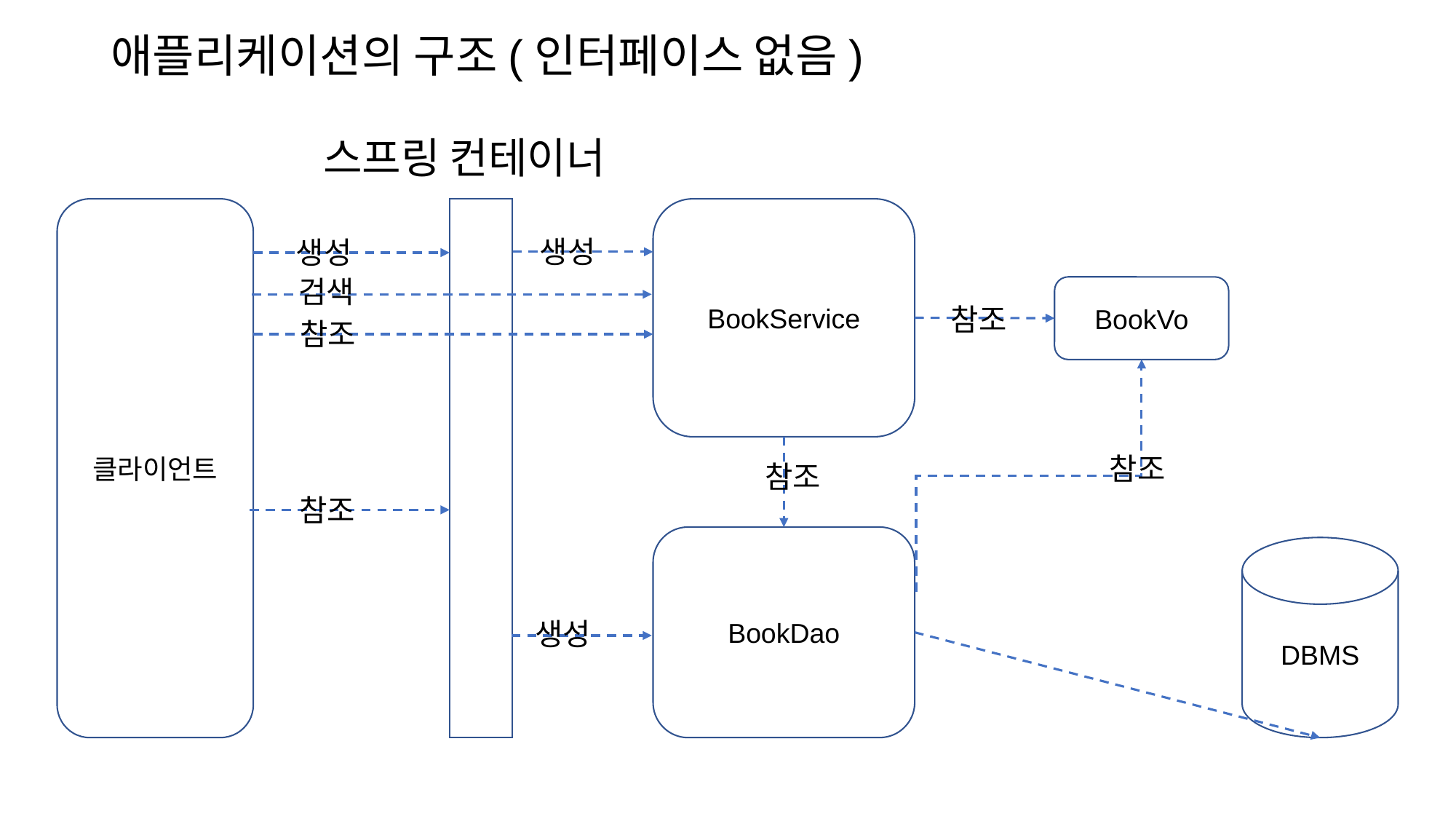

# 애플리케이션의 구조(인터페이스 없음)
스프링 컨테이너
클라이언트

BookService
생성
생성
검색
BookVo
참조
참조
참조
참조
참조
BookDao
DBMS
생성